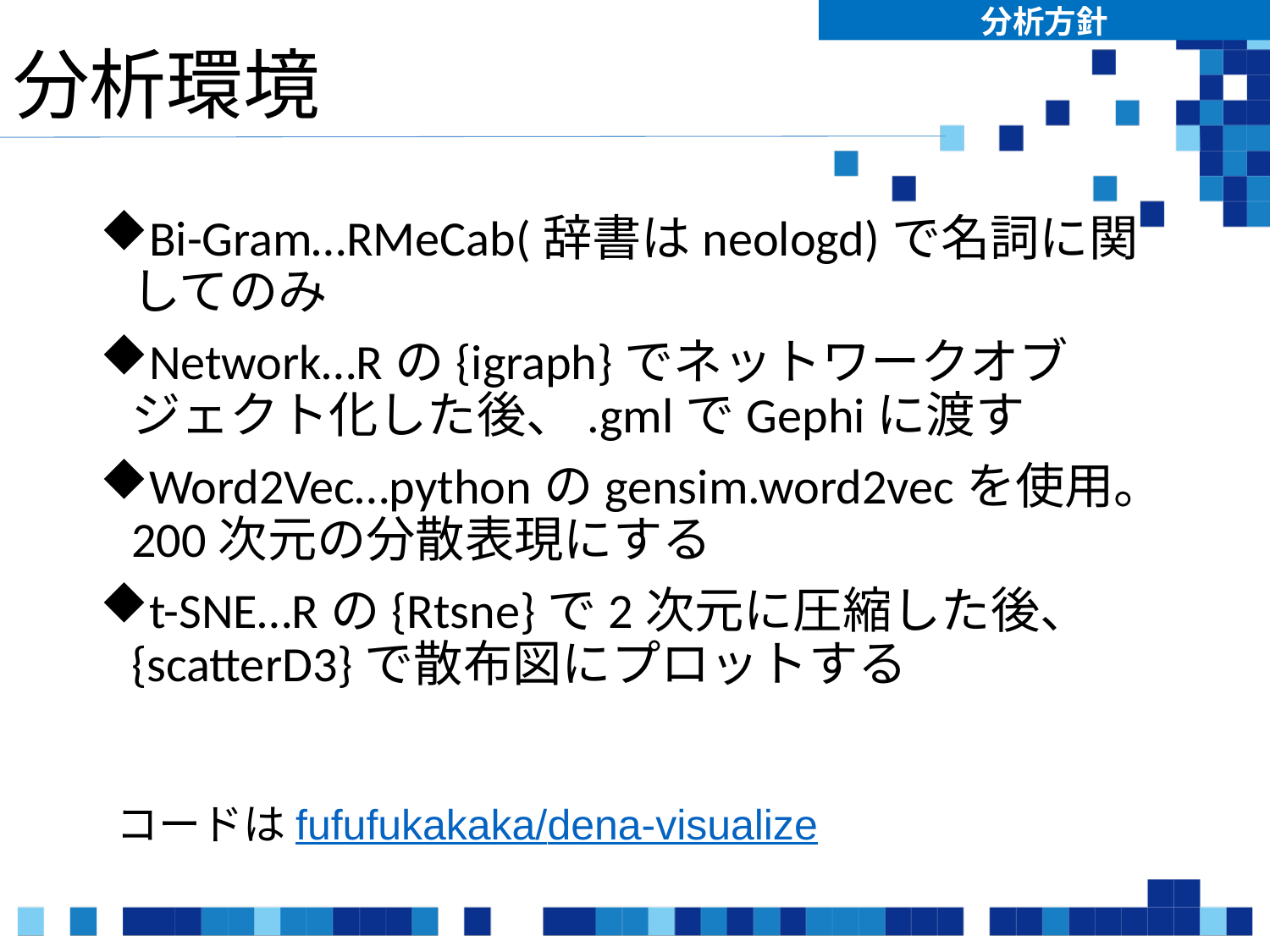

分析方針
# 分析環境
Bi-Gram…RMeCab(辞書はneologd)で名詞に関してのみ
Network…Rの{igraph}でネットワークオブジェクト化した後、.gmlでGephiに渡す
Word2Vec…pythonのgensim.word2vecを使用。200次元の分散表現にする
t-SNE…Rの{Rtsne}で2次元に圧縮した後、{scatterD3}で散布図にプロットする
コードはfufufukakaka/dena-visualize